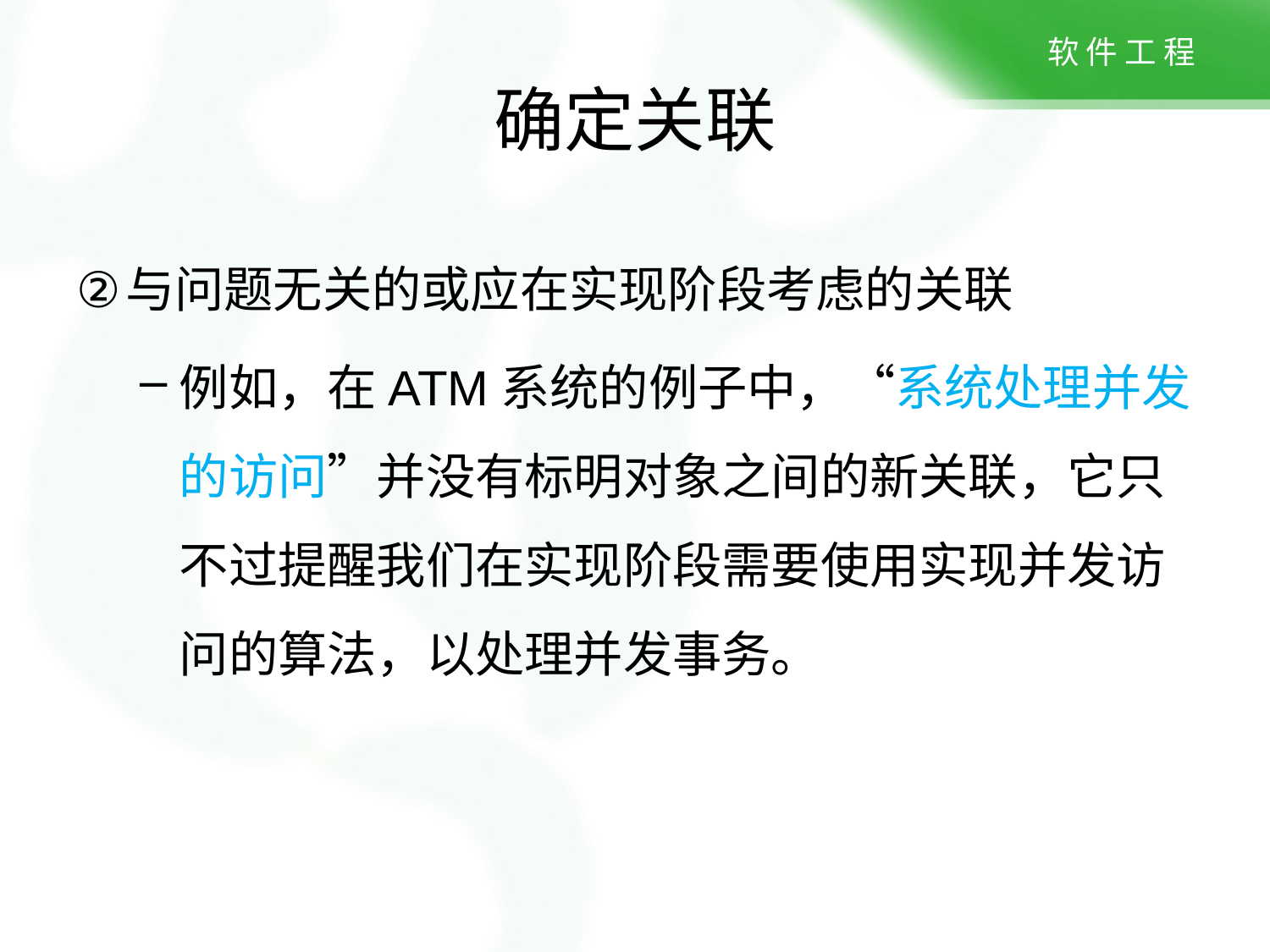

# 确定关联
与问题无关的或应在实现阶段考虑的关联
例如，在ATM系统的例子中，“系统处理并发的访问”并没有标明对象之间的新关联，它只不过提醒我们在实现阶段需要使用实现并发访问的算法，以处理并发事务。